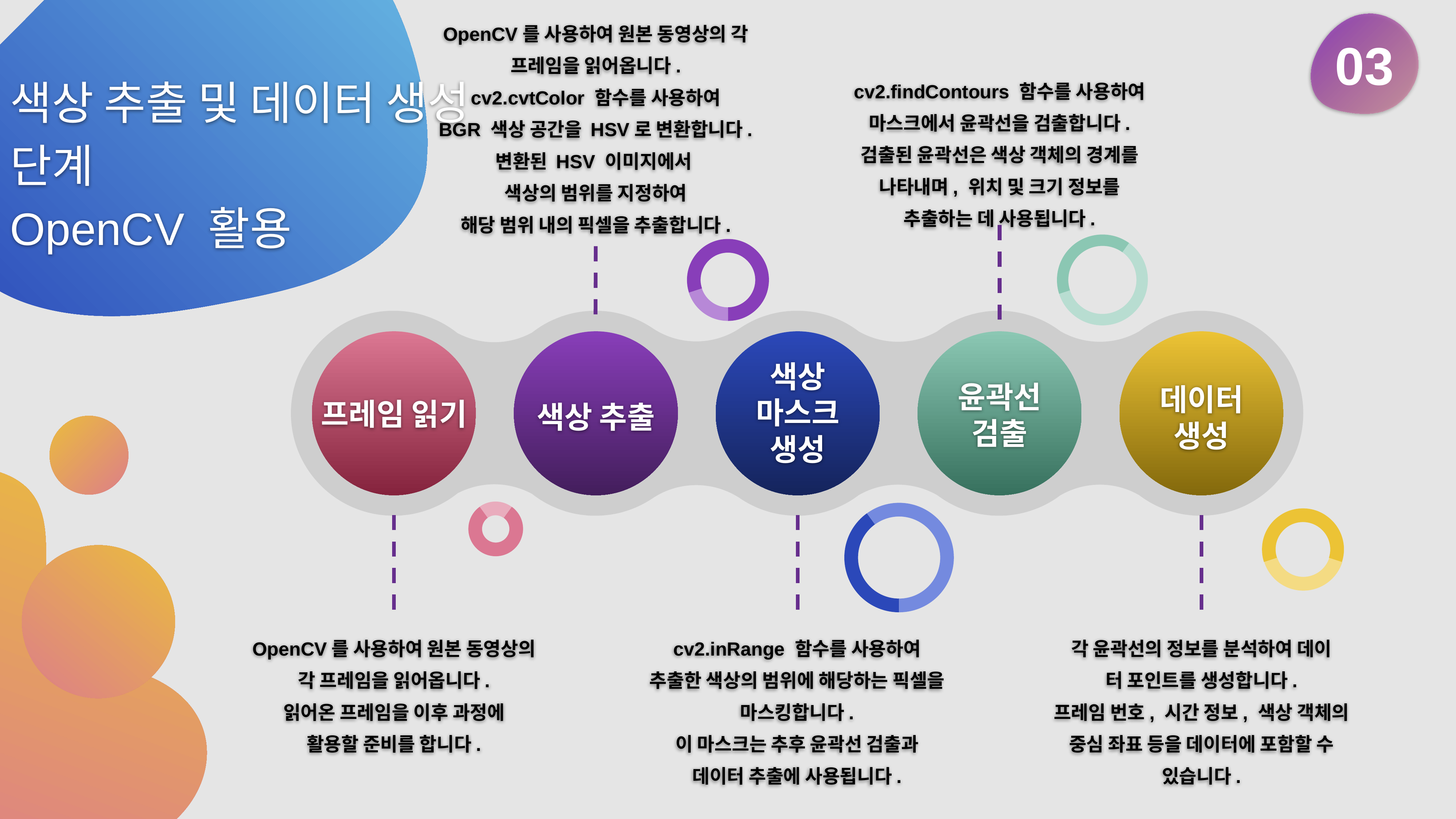

OpenCV를 사용하여 원본 동영상의 각 프레임을 읽어옵니다.
cv2.cvtColor 함수를 사용하여
BGR 색상 공간을 HSV로 변환합니다.
변환된 HSV 이미지에서
색상의 범위를 지정하여
해당 범위 내의 픽셀을 추출합니다.

03
색상 추출 및 데이터 생성 단계
OpenCV 활용
cv2.findContours 함수를 사용하여 마스크에서 윤곽선을 검출합니다.
검출된 윤곽선은 색상 객체의 경계를 나타내며, 위치 및 크기 정보를 추출하는 데 사용됩니다.

색상 마스크 생성
윤곽선 검출
데이터생성
프레임 읽기
색상 추출

OpenCV를 사용하여 원본 동영상의
각 프레임을 읽어옵니다.
읽어온 프레임을 이후 과정에
활용할 준비를 합니다.
cv2.inRange 함수를 사용하여 추출한 색상의 범위에 해당하는 픽셀을 마스킹합니다.
이 마스크는 추후 윤곽선 검출과 데이터 추출에 사용됩니다.
각 윤곽선의 정보를 분석하여 데이
터 포인트를 생성합니다.
프레임 번호, 시간 정보, 색상 객체의 중심 좌표 등을 데이터에 포함할 수 있습니다.